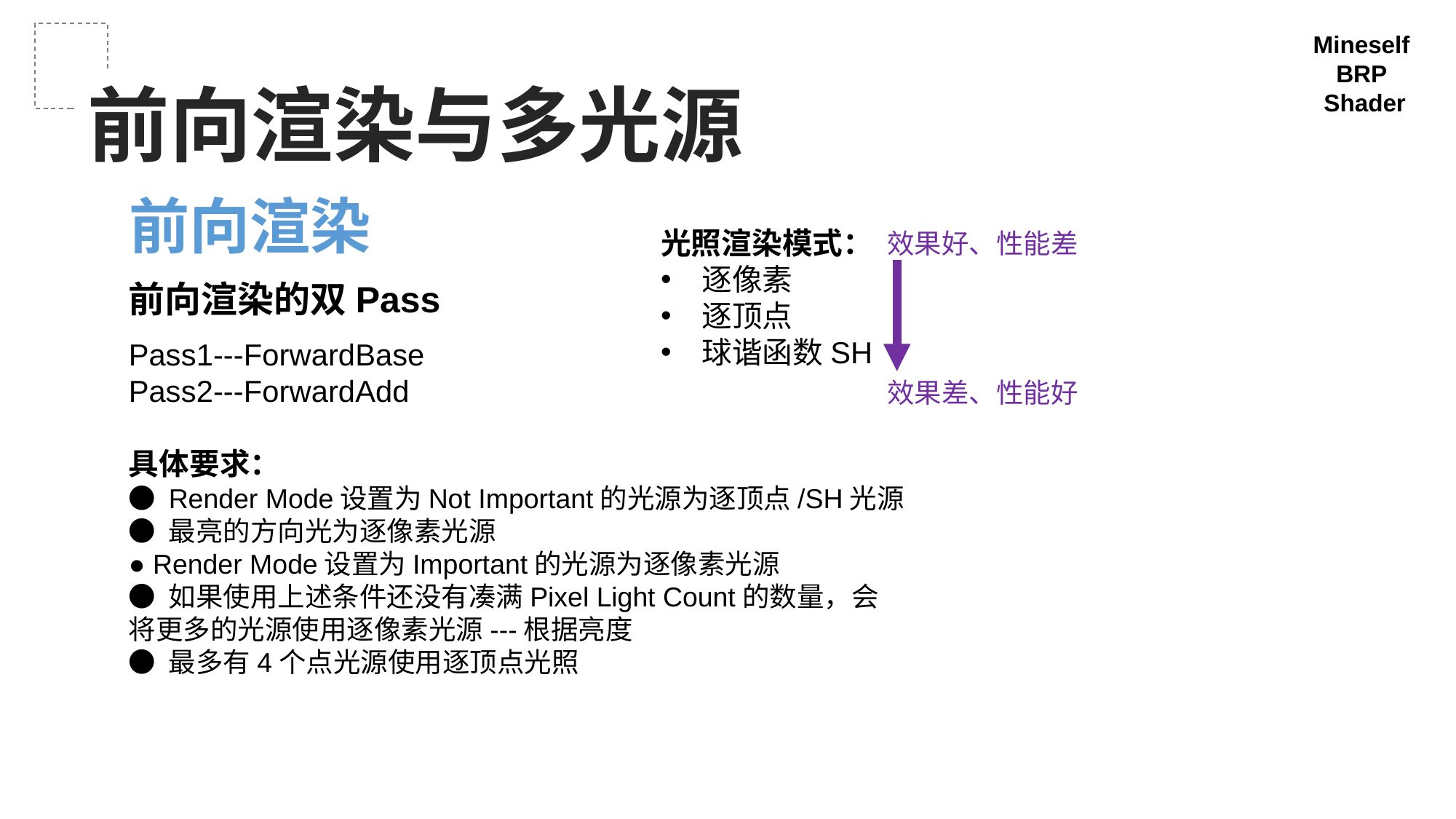

Mineself
BRP
Shader

前向渲染与多光源
前向渲染
光照渲染模式：
逐像素
逐顶点
球谐函数SH
效果好、性能差
前向渲染的双Pass
Pass1---ForwardBase
Pass2---ForwardAdd
效果差、性能好
具体要求：
● Render Mode设置为Not Important的光源为逐顶点/SH光源
● 最亮的方向光为逐像素光源
● Render Mode设置为Important的光源为逐像素光源
● 如果使用上述条件还没有凑满Pixel Light Count的数量，会将更多的光源使用逐像素光源---根据亮度
● 最多有4个点光源使用逐顶点光照